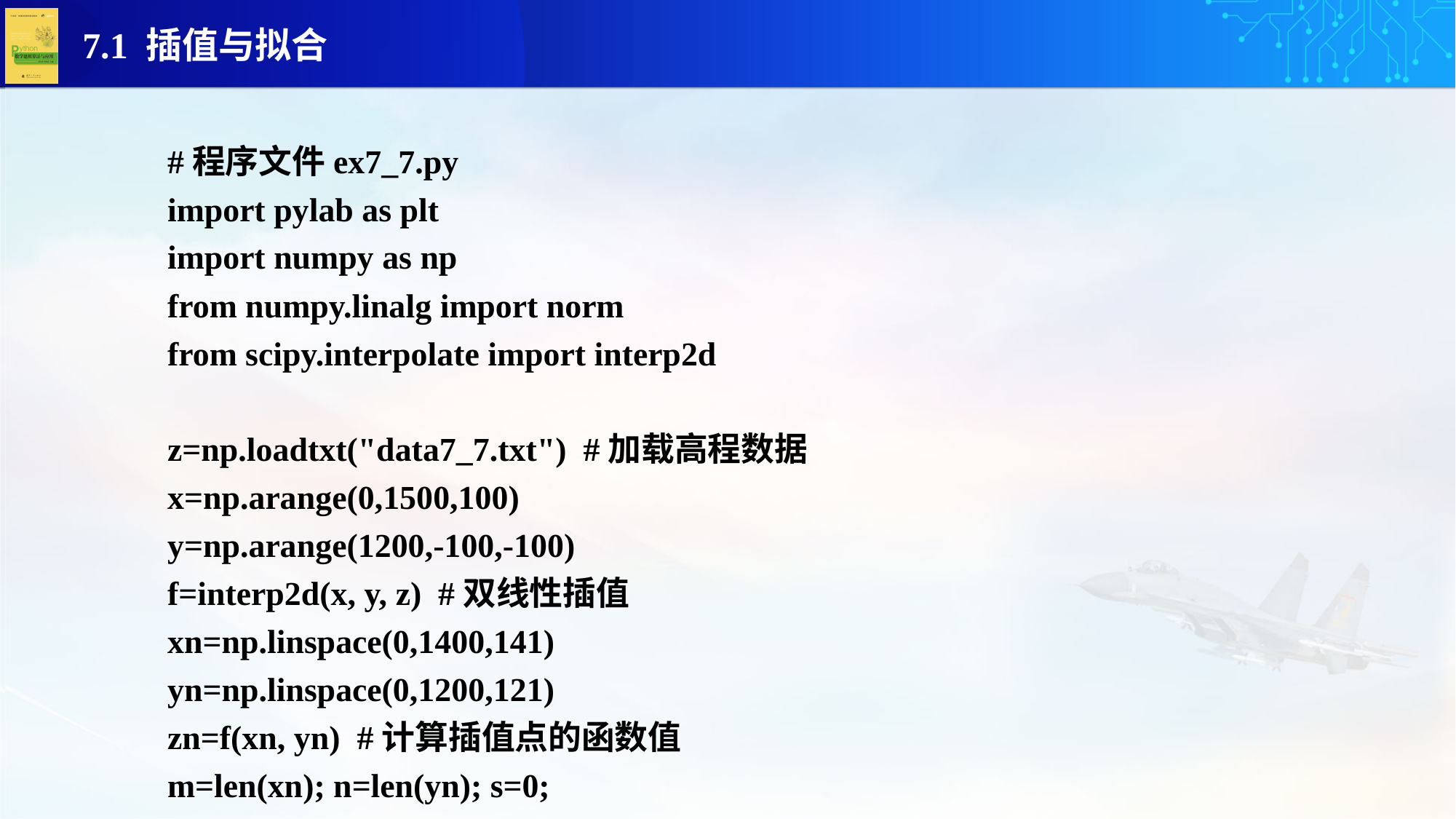

#程序文件ex7_7.py
import pylab as plt
import numpy as np
from numpy.linalg import norm
from scipy.interpolate import interp2d

z=np.loadtxt("data7_7.txt")  #加载高程数据
x=np.arange(0,1500,100)
y=np.arange(1200,-100,-100)
f=interp2d(x, y, z)  #双线性插值
xn=np.linspace(0,1400,141)
yn=np.linspace(0,1200,121)
zn=f(xn, yn)  #计算插值点的函数值
m=len(xn); n=len(yn); s=0;